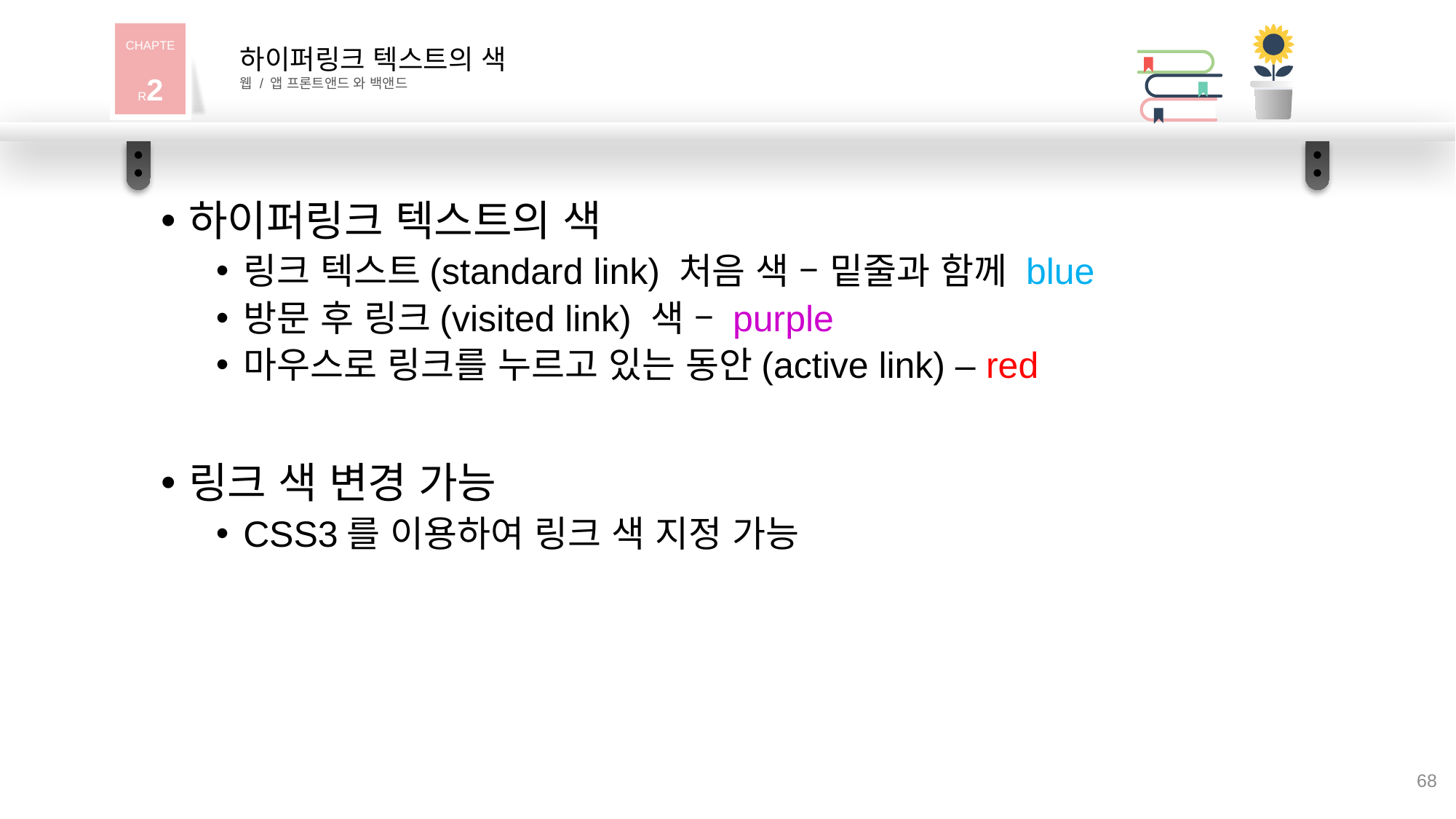

CHAPTER2

하이퍼링크 텍스트의 색
웹 / 앱 프론트앤드 와 백앤드

하이퍼링크 텍스트의 색
링크 텍스트(standard link) 처음 색 – 밑줄과 함께 blue
방문 후 링크(visited link) 색 – purple
마우스로 링크를 누르고 있는 동안(active link) – red

링크 색 변경 가능
CSS3를 이용하여 링크 색 지정 가능
68